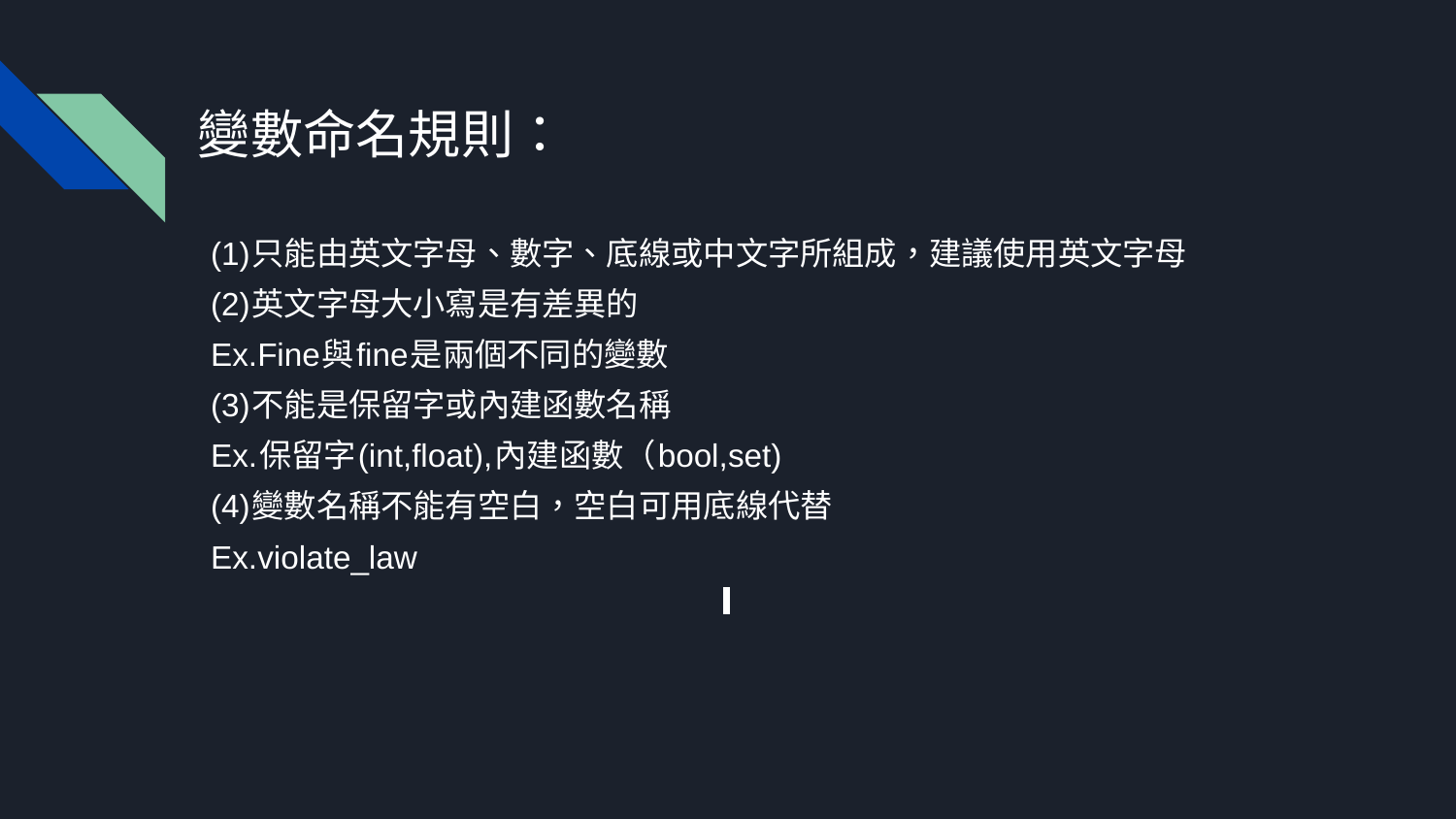

# 變數命名規則：
(1)只能由英文字母、數字、底線或中文字所組成，建議使用英文字母
(2)英文字母大小寫是有差異的
Ex.Fine與fine是兩個不同的變數
(3)不能是保留字或內建函數名稱
Ex.保留字(int,float),內建函數（bool,set)
(4)變數名稱不能有空白，空白可用底線代替
Ex.violate_law